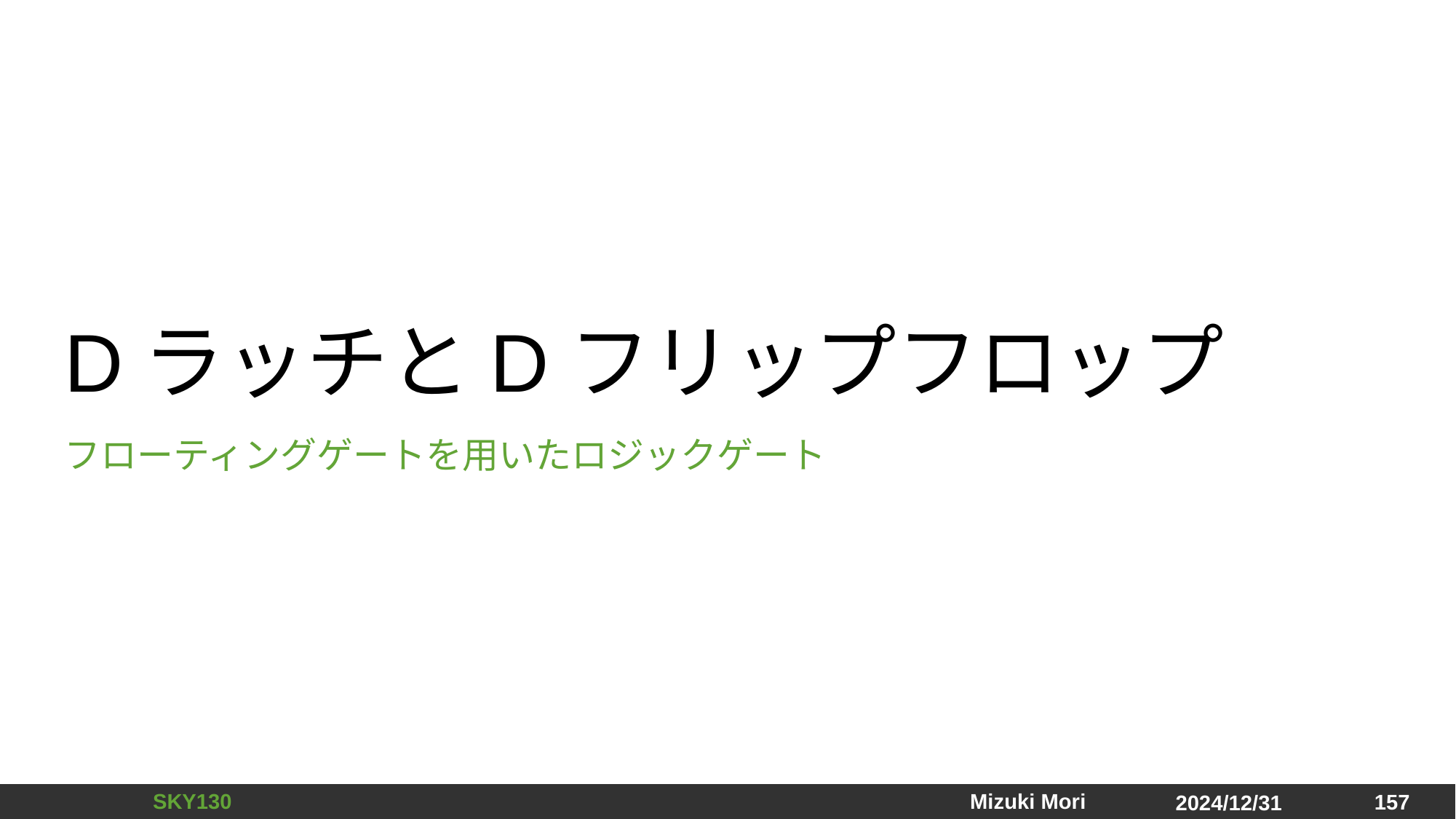

# DラッチとDフリップフロップ
フローティングゲートを用いたロジックゲート
157
2024/12/31